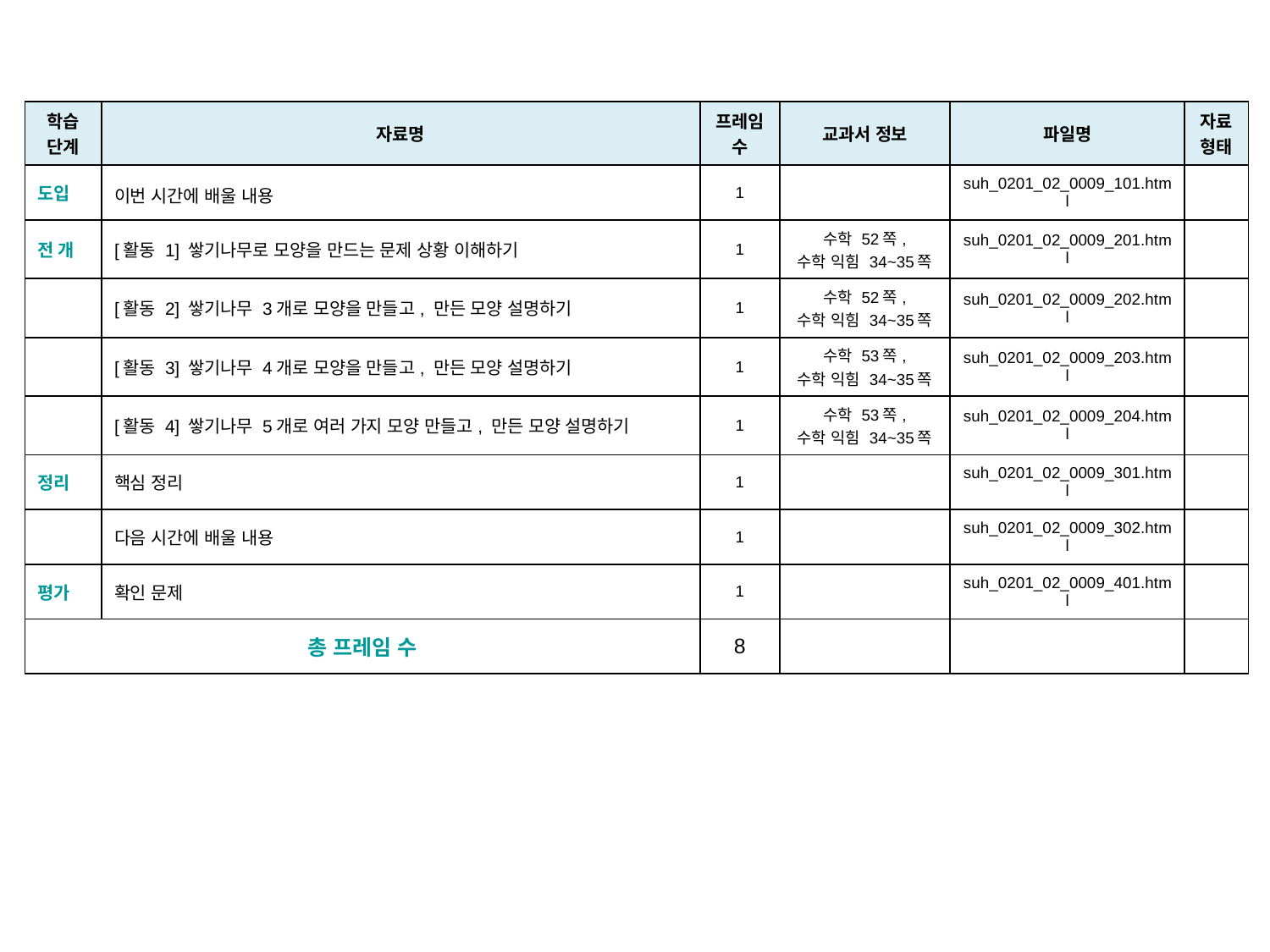

| 학습 단계 | 자료명 | 프레임 수 | 교과서 정보 | 파일명 | 자료 형태 |
| --- | --- | --- | --- | --- | --- |
| 도입 | 이번 시간에 배울 내용 | 1 |  | suh\_0201\_02\_0009\_101.html |  |
| 전 개 | [활동 1] 쌓기나무로 모양을 만드는 문제 상황 이해하기 | 1 | 수학 52쪽, 수학 익힘 34~35쪽 | suh\_0201\_02\_0009\_201.html |  |
|  | [활동 2] 쌓기나무 3개로 모양을 만들고, 만든 모양 설명하기 | 1 | 수학 52쪽, 수학 익힘 34~35쪽 | suh\_0201\_02\_0009\_202.html |  |
|  | [활동 3] 쌓기나무 4개로 모양을 만들고, 만든 모양 설명하기 | 1 | 수학 53쪽, 수학 익힘 34~35쪽 | suh\_0201\_02\_0009\_203.html |  |
|  | [활동 4] 쌓기나무 5개로 여러 가지 모양 만들고, 만든 모양 설명하기 | 1 | 수학 53쪽, 수학 익힘 34~35쪽 | suh\_0201\_02\_0009\_204.html |  |
| 정리 | 핵심 정리 | 1 |  | suh\_0201\_02\_0009\_301.html |  |
|  | 다음 시간에 배울 내용 | 1 |  | suh\_0201\_02\_0009\_302.html |  |
| 평가 | 확인 문제 | 1 |  | suh\_0201\_02\_0009\_401.html |  |
| 총 프레임 수 |  | 8 |  |  |  |